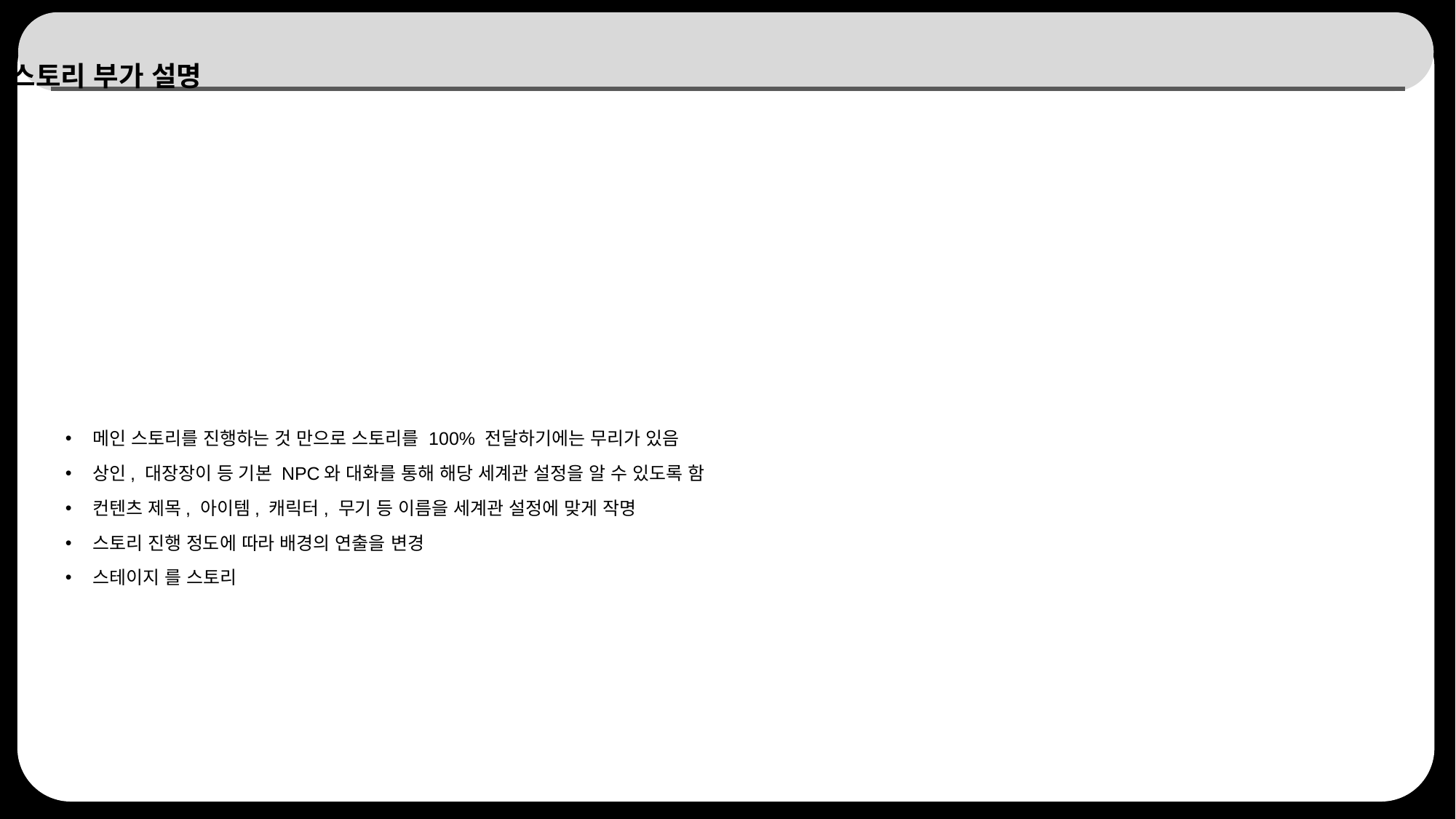

# 스토리 부가 설명

메인 스토리를 진행하는 것 만으로 스토리를 100% 전달하기에는 무리가 있음
상인, 대장장이 등 기본 NPC와 대화를 통해 해당 세계관 설정을 알 수 있도록 함
컨텐츠 제목, 아이템, 캐릭터, 무기 등 이름을 세계관 설정에 맞게 작명
스토리 진행 정도에 따라 배경의 연출을 변경
스테이지 를 스토리
29